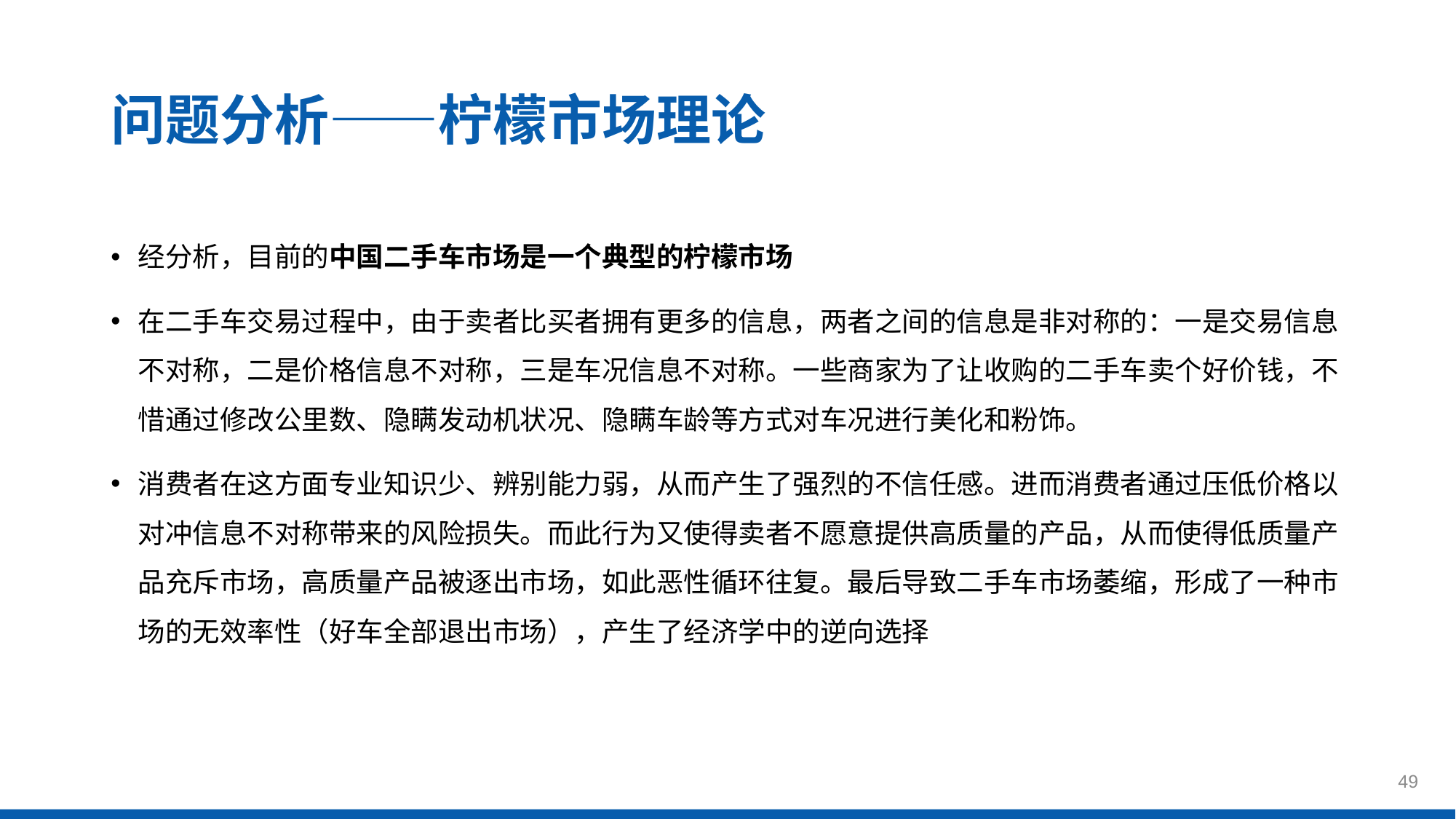

问题分析——柠檬市场理论
经分析，目前的中国二手车市场是一个典型的柠檬市场
在二手车交易过程中，由于卖者比买者拥有更多的信息，两者之间的信息是非对称的：一是交易信息不对称，二是价格信息不对称，三是车况信息不对称。一些商家为了让收购的二手车卖个好价钱，不惜通过修改公里数、隐瞒发动机状况、隐瞒车龄等方式对车况进行美化和粉饰。
消费者在这方面专业知识少、辨别能力弱，从而产生了强烈的不信任感。进而消费者通过压低价格以对冲信息不对称带来的风险损失。而此行为又使得卖者不愿意提供高质量的产品，从而使得低质量产品充斥市场，高质量产品被逐出市场，如此恶性循环往复。最后导致二手车市场萎缩，形成了一种市场的无效率性（好车全部退出市场），产生了经济学中的逆向选择
49